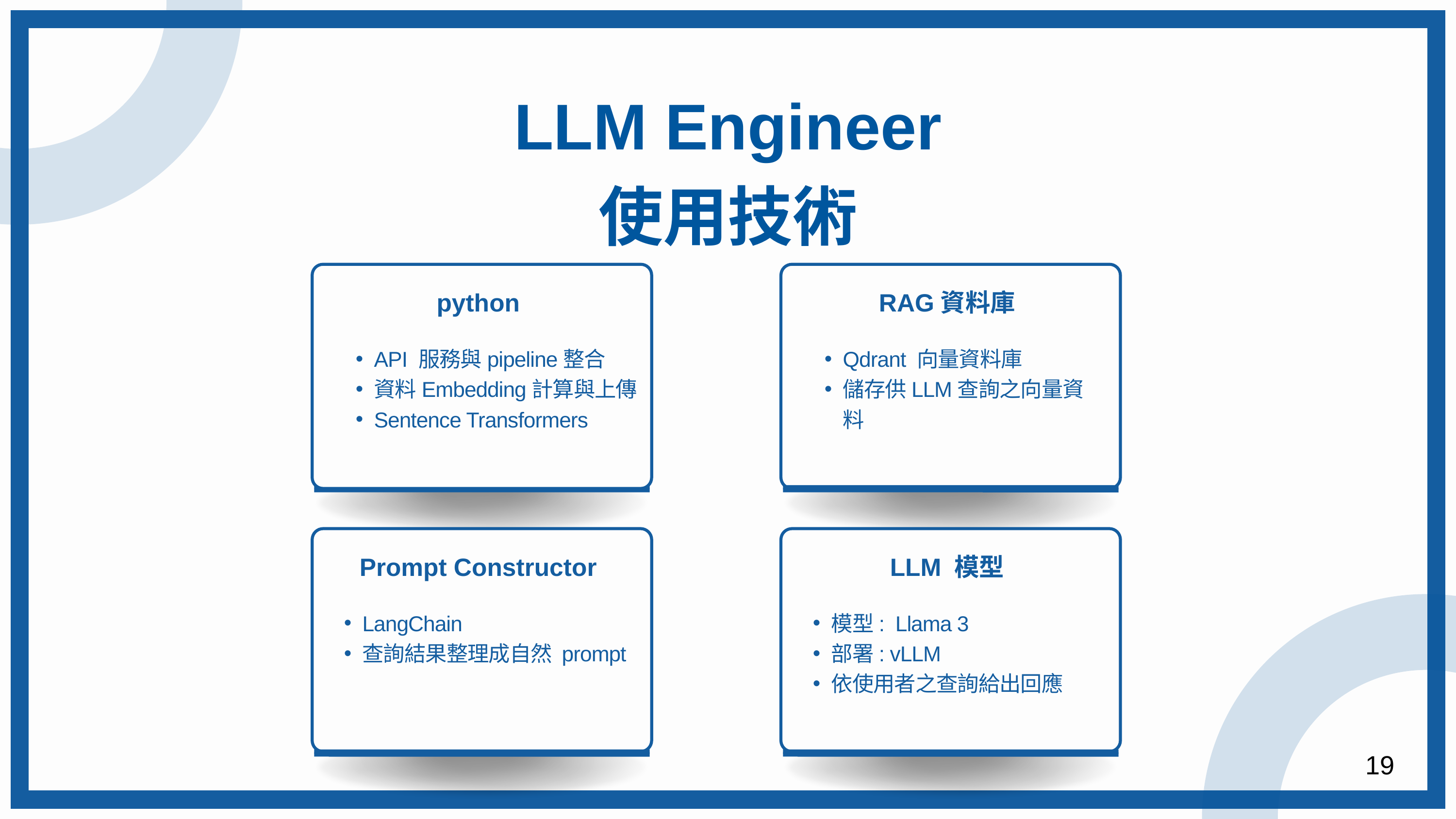

LLM Engineer
使用技術

python
API 服務與pipeline整合
資料Embedding計算與上傳
Sentence Transformers

RAG資料庫
Qdrant 向量資料庫
儲存供LLM查詢之向量資料

Prompt Constructor

LangChain
查詢結果整理成自然 prompt

LLM 模型
模型:  Llama 3
部署: vLLM
依使用者之查詢給出回應

19